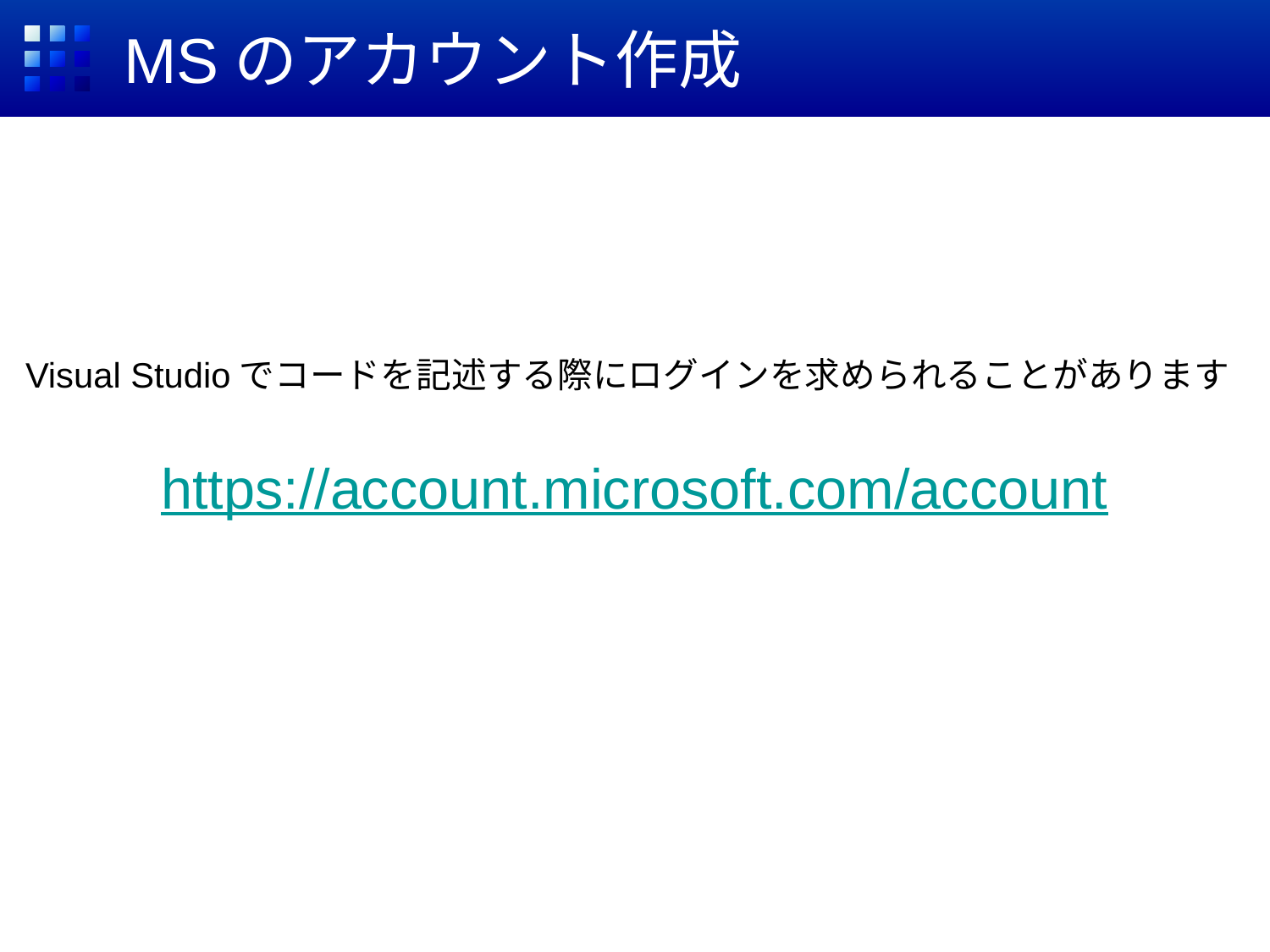

# MSのアカウント作成
Visual Studioでコードを記述する際にログインを求められることがあります
https://account.microsoft.com/account